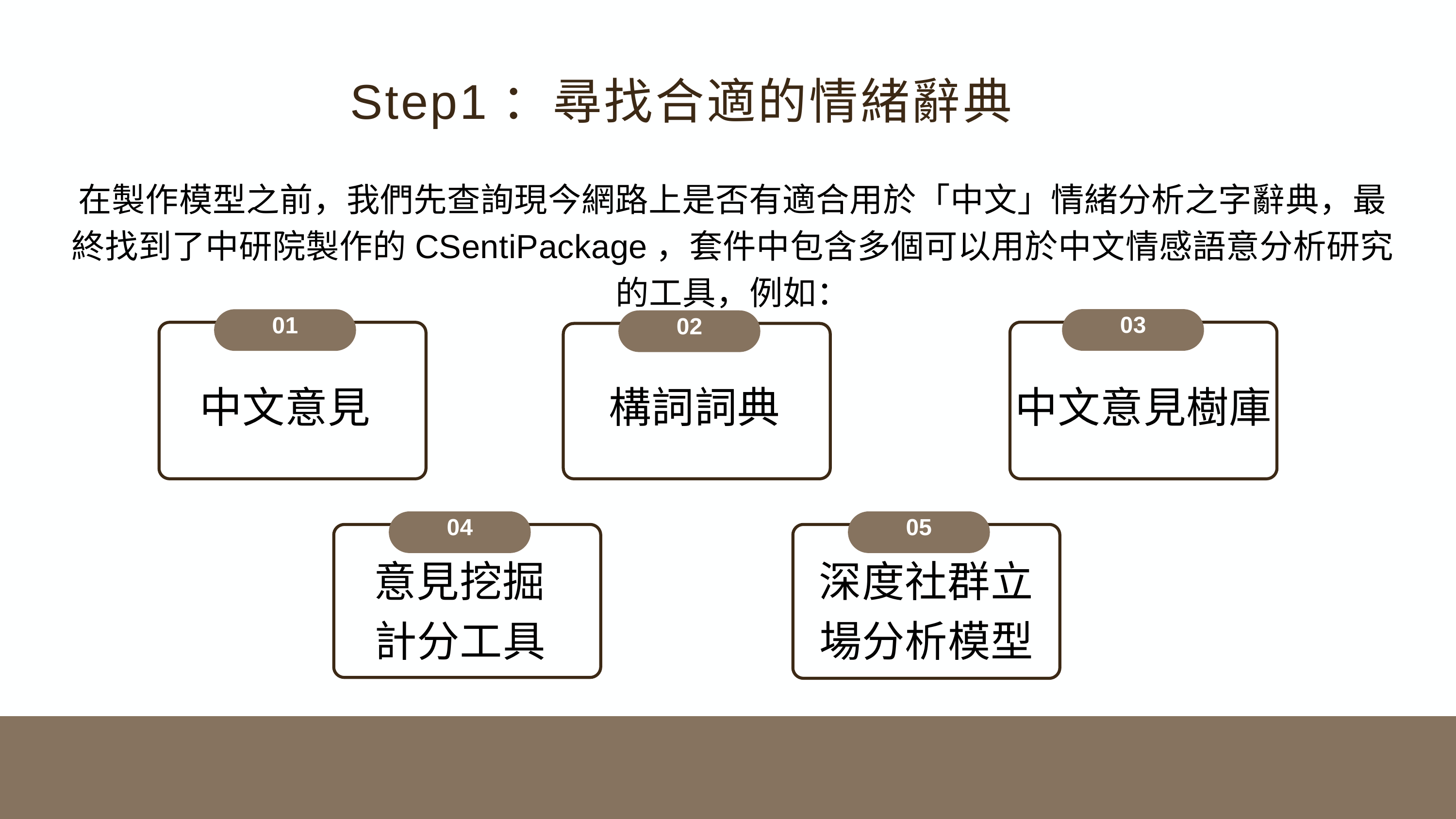

Step1：尋找合適的情緒辭典
在製作模型之前，我們先查詢現今網路上是否有適合用於「中文」情緒分析之字辭典，最終找到了中研院製作的CSentiPackage，套件中包含多個可以用於中文情感語意分析研究的工具，例如：

03

01

02

中文意見
構詞詞典
中文意見樹庫

04

05

意見挖掘計分工具
深度社群立場分析模型